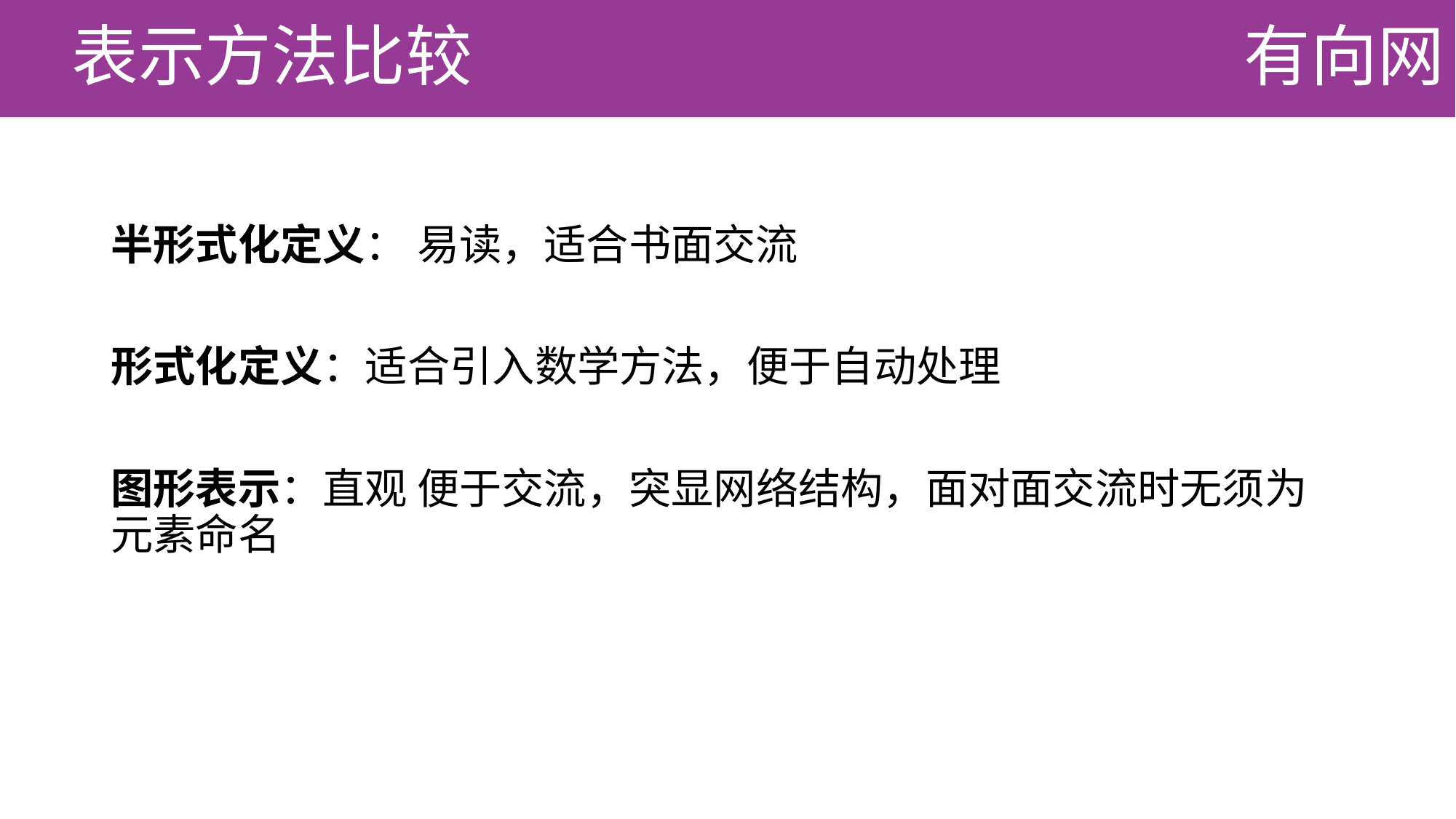

表示方法比较
# 有向网
半形式化定义： 易读，适合书面交流

形式化定义：适合引入数学方法，便于自动处理

图形表示：直观 便于交流，突显网络结构，面对面交流时无须为元素命名